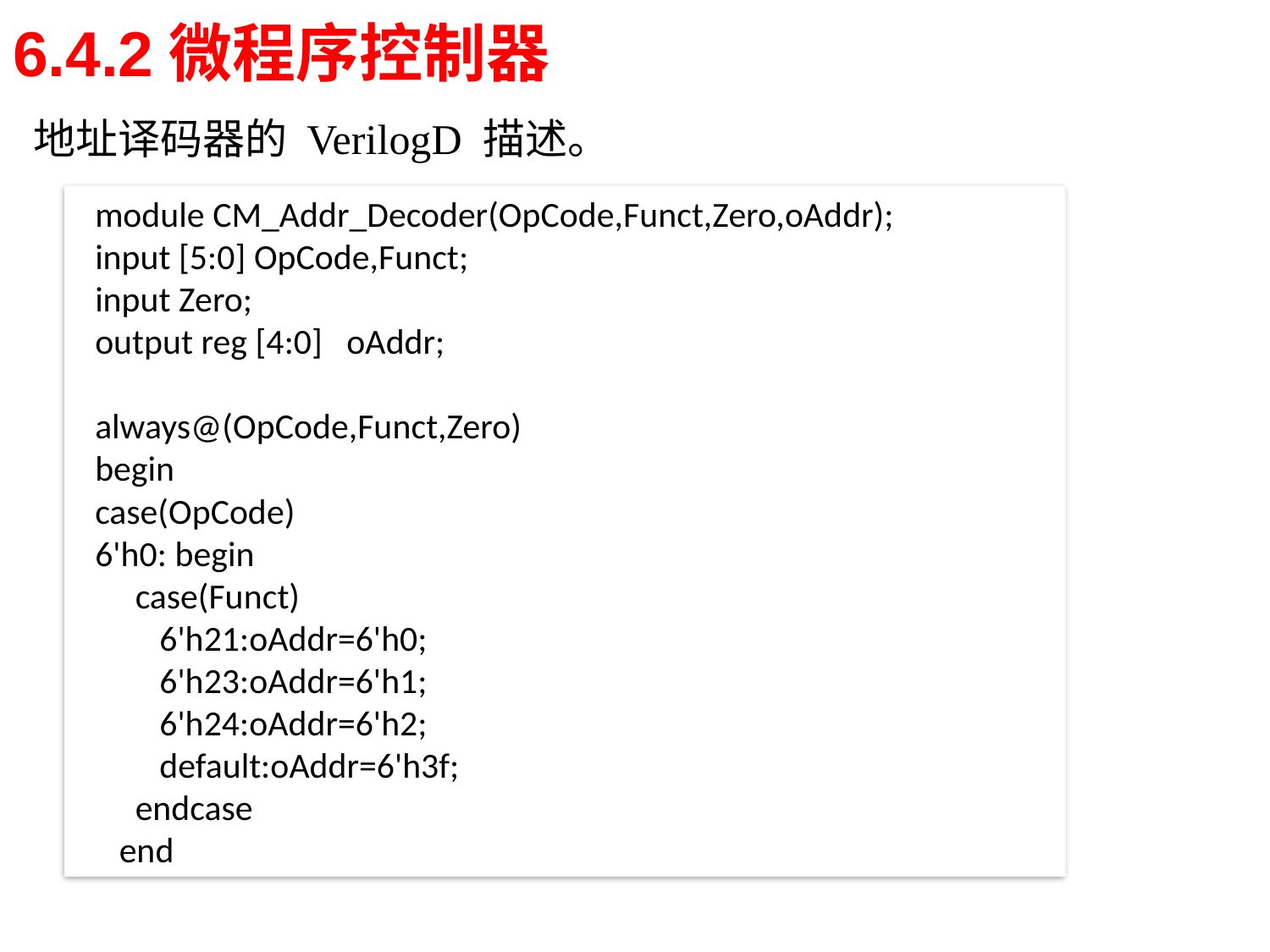

# 6.4.2微程序控制器
地址译码器的 VerilogD 描述。
module CM_Addr_Decoder(OpCode,Funct,Zero,oAddr);
input [5:0] OpCode,Funct;
input Zero;
output reg [4:0]   oAddr;

always@(OpCode,Funct,Zero)
begin
case(OpCode)
6'h0: begin
     case(Funct)
        6'h21:oAddr=6'h0;
        6'h23:oAddr=6'h1;
        6'h24:oAddr=6'h2;
        default:oAddr=6'h3f;
     endcase
   end